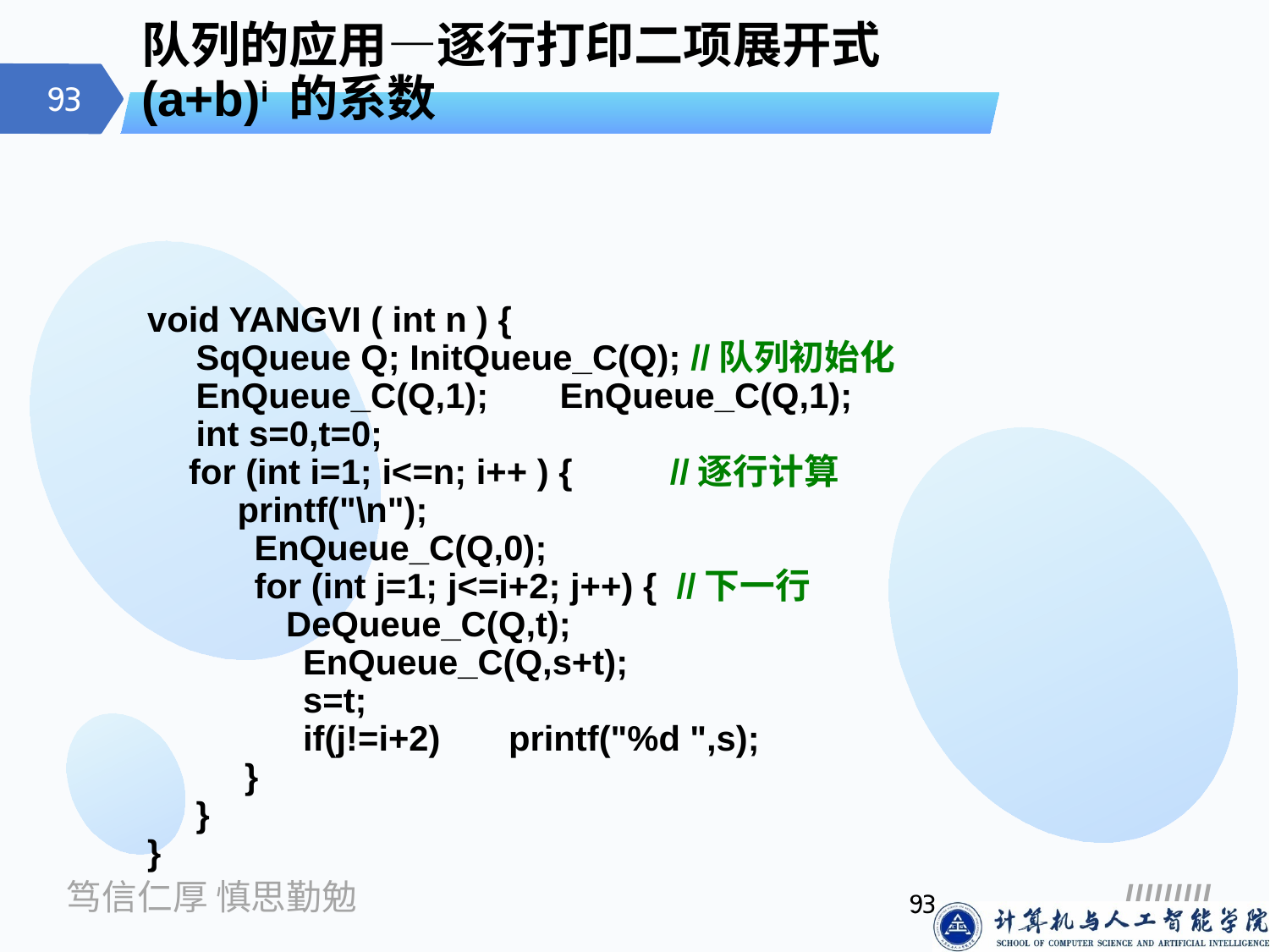

# 队列的应用—逐行打印二项展开式(a+b)i 的系数
void YANGVI ( int n ) {
     SqQueue Q; InitQueue_C(Q); //队列初始化
     EnQueue_C(Q,1);	EnQueue_C(Q,1);
     int s=0,t=0;
	 for (int i=1; i<=n; i++ ) {          //逐行计算
	      printf("\n");
           EnQueue_C(Q,0);
           for (int j=1; j<=i+2; j++) {  //下一行
	           DeQueue_C(Q,t);
                EnQueue_C(Q,s+t);
                s=t;
                if(j!=i+2)       printf("%d ",s);
          }
     }
}
93